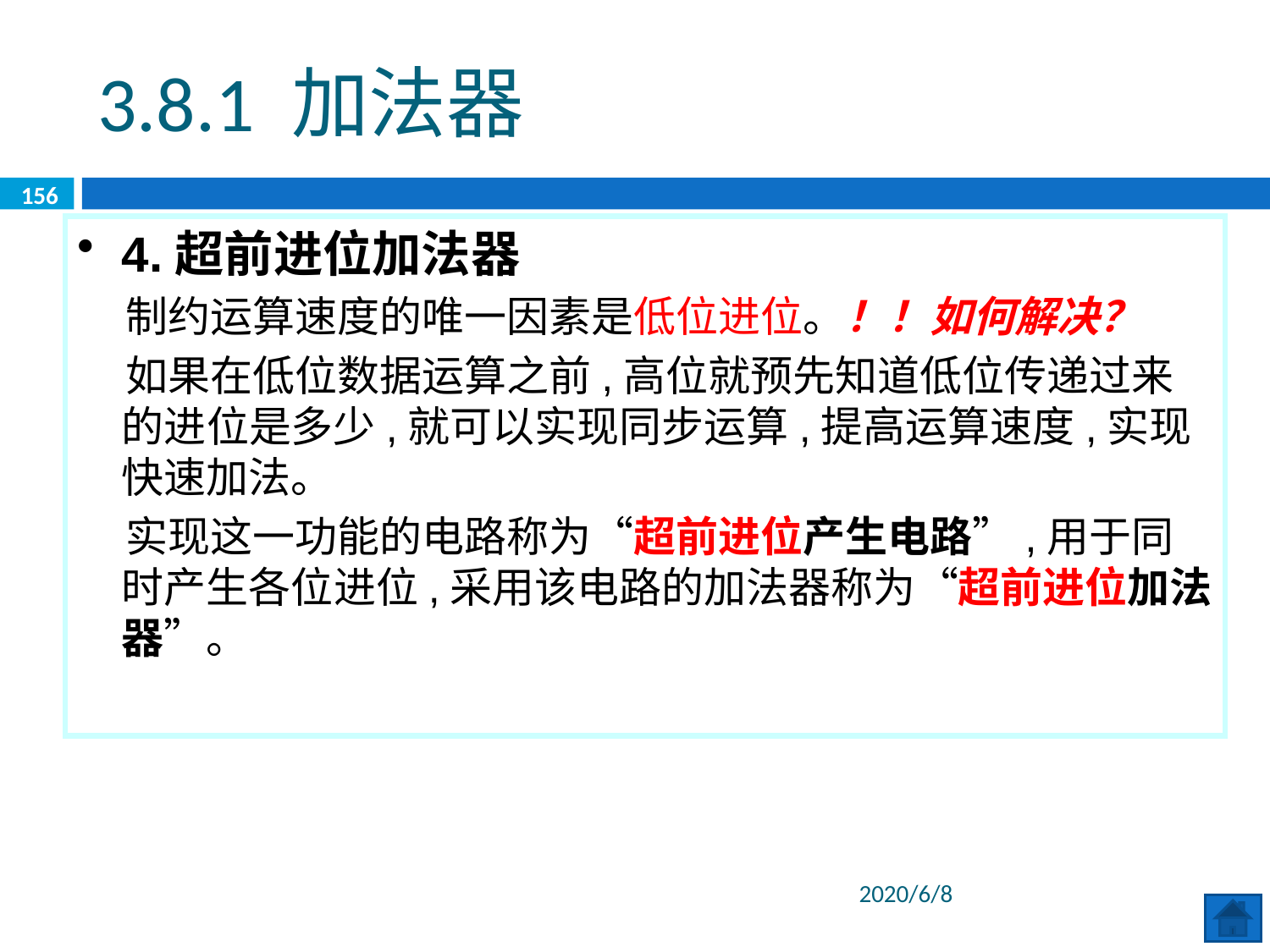

3.8.1 加法器
156
4.超前进位加法器
    制约运算速度的唯一因素是低位进位。！！如何解决？
    如果在低位数据运算之前,高位就预先知道低位传递过来的进位是多少,就可以实现同步运算,提高运算速度,实现快速加法。
    实现这一功能的电路称为“超前进位产生电路”,用于同时产生各位进位,采用该电路的加法器称为“超前进位加法器”。
2020/6/8